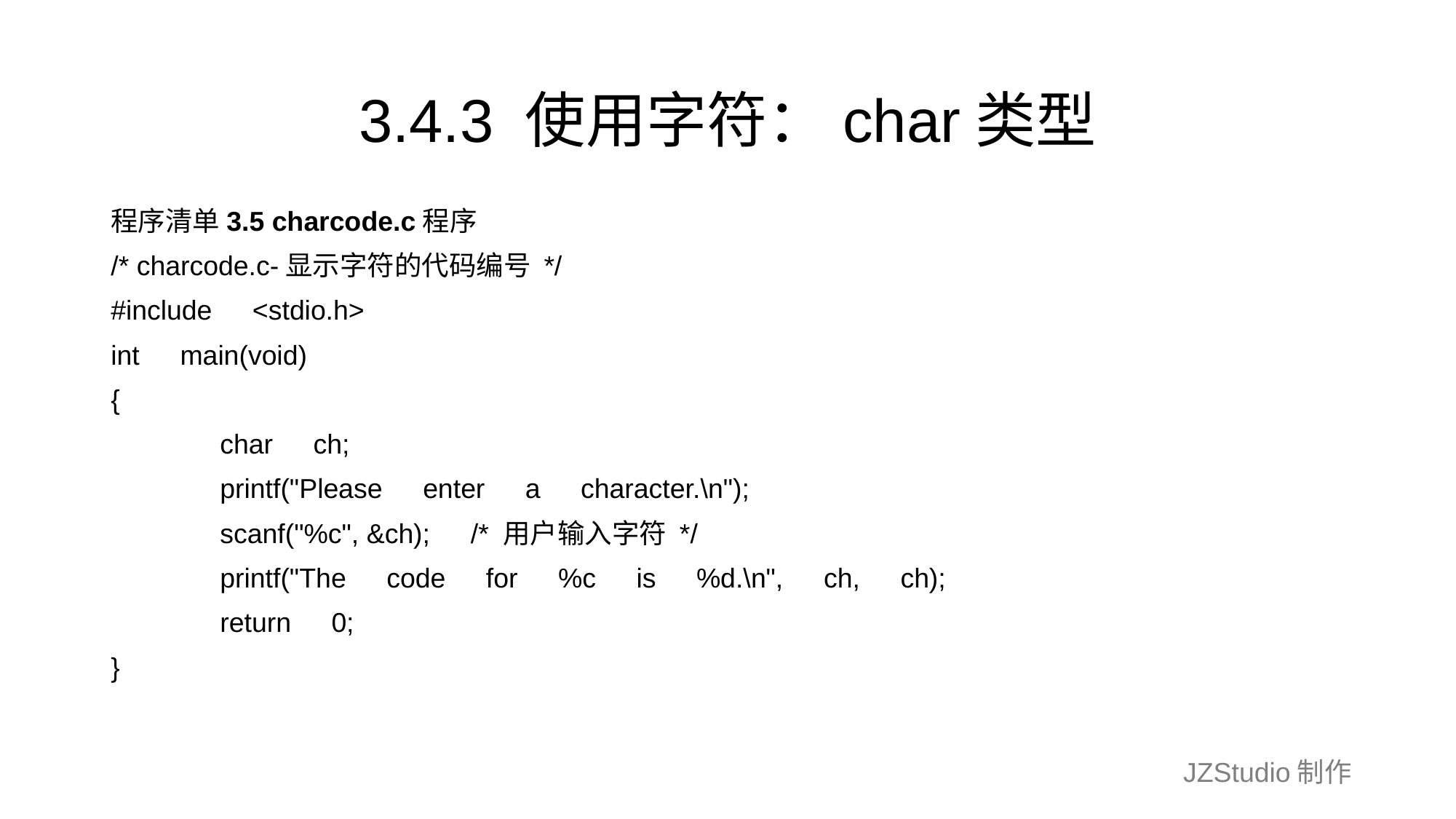

# 3.4.3 使用字符：char类型
程序清单3.5 charcode.c程序
/* charcode.c-显示字符的代码编号 */
#include　<stdio.h>
int　main(void)
{
	char　ch;
	printf("Please　enter　a　character.\n");
	scanf("%c", &ch);　/* 用户输入字符 */
	printf("The　code　for　%c　is　%d.\n",　ch,　ch);
	return　0;
}